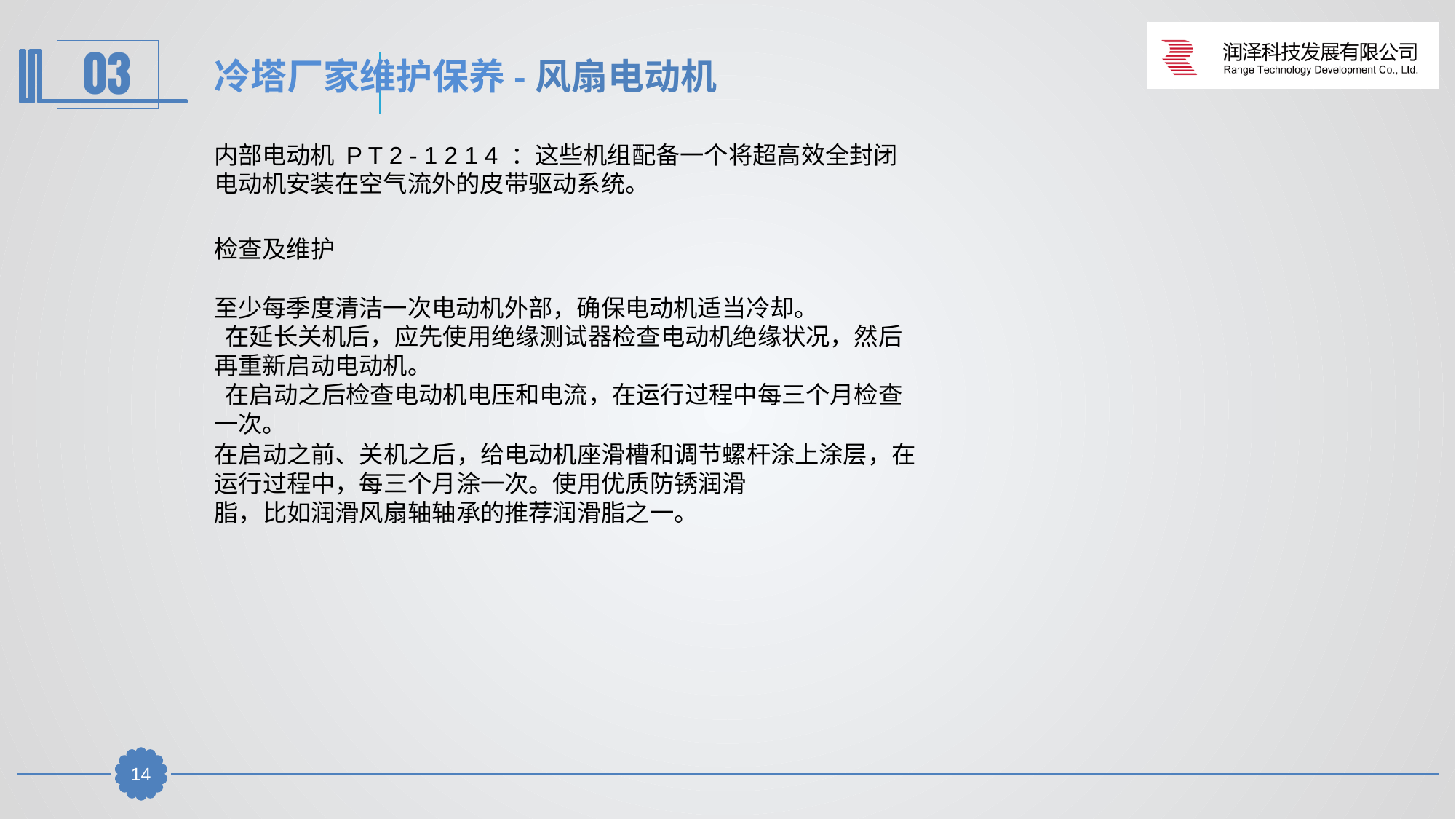

冷塔厂家维护保养-风扇电动机
内部电动机 P T 2 - 1 2 1 4 ：这些机组配备一个将超高效全封闭电动机安装在空气流外的皮带驱动系统。
检查及维护

至少每季度清洁一次电动机外部，确保电动机适当冷却。
 在延长关机后，应先使用绝缘测试器检查电动机绝缘状况，然后再重新启动电动机。
 在启动之后检查电动机电压和电流，在运行过程中每三个月检查一次。

在启动之前、关机之后，给电动机座滑槽和调节螺杆涂上涂层，在运行过程中，每三个月涂一次。使用优质防锈润滑
脂，比如润滑风扇轴轴承的推荐润滑脂之一。

14